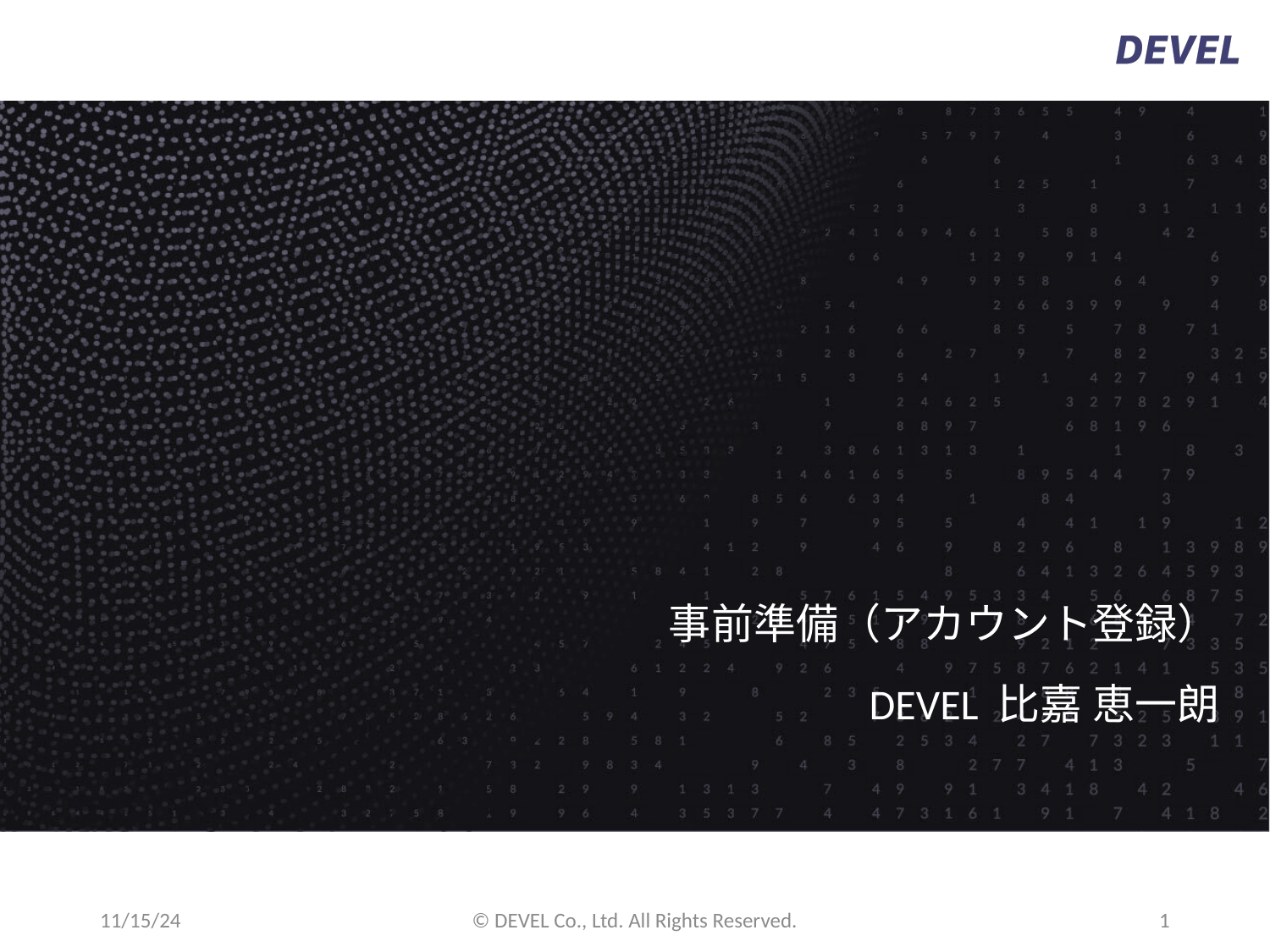

# 事前準備（アカウント登録）
DEVEL 比嘉 恵一朗
11/15/24
© DEVEL Co., Ltd. All Rights Reserved.
1